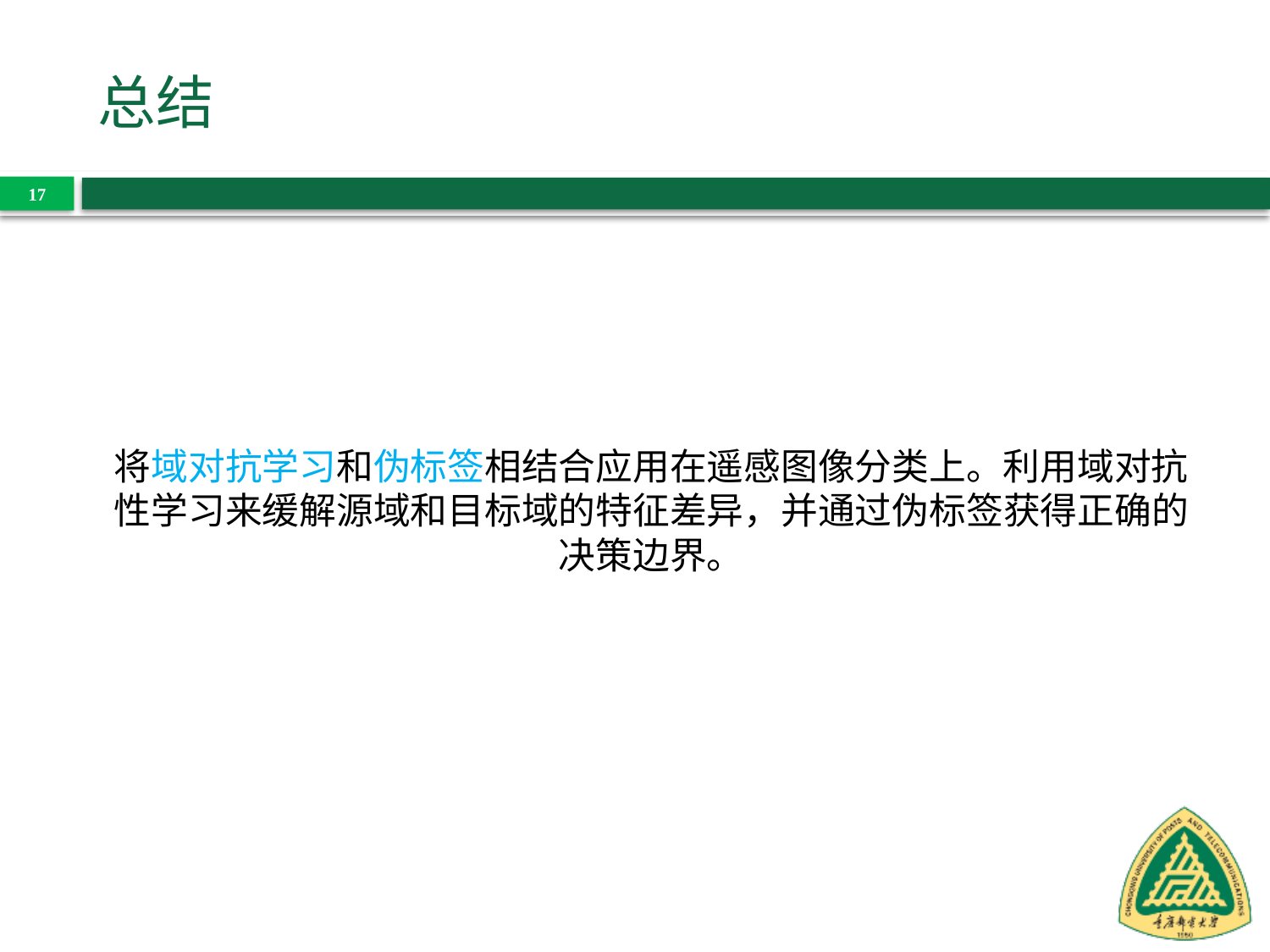

# 总结
17

将域对抗学习和伪标签相结合应用在遥感图像分类上。利用域对抗性学习来缓解源域和目标域的特征差异，并通过伪标签获得正确的决策边界。